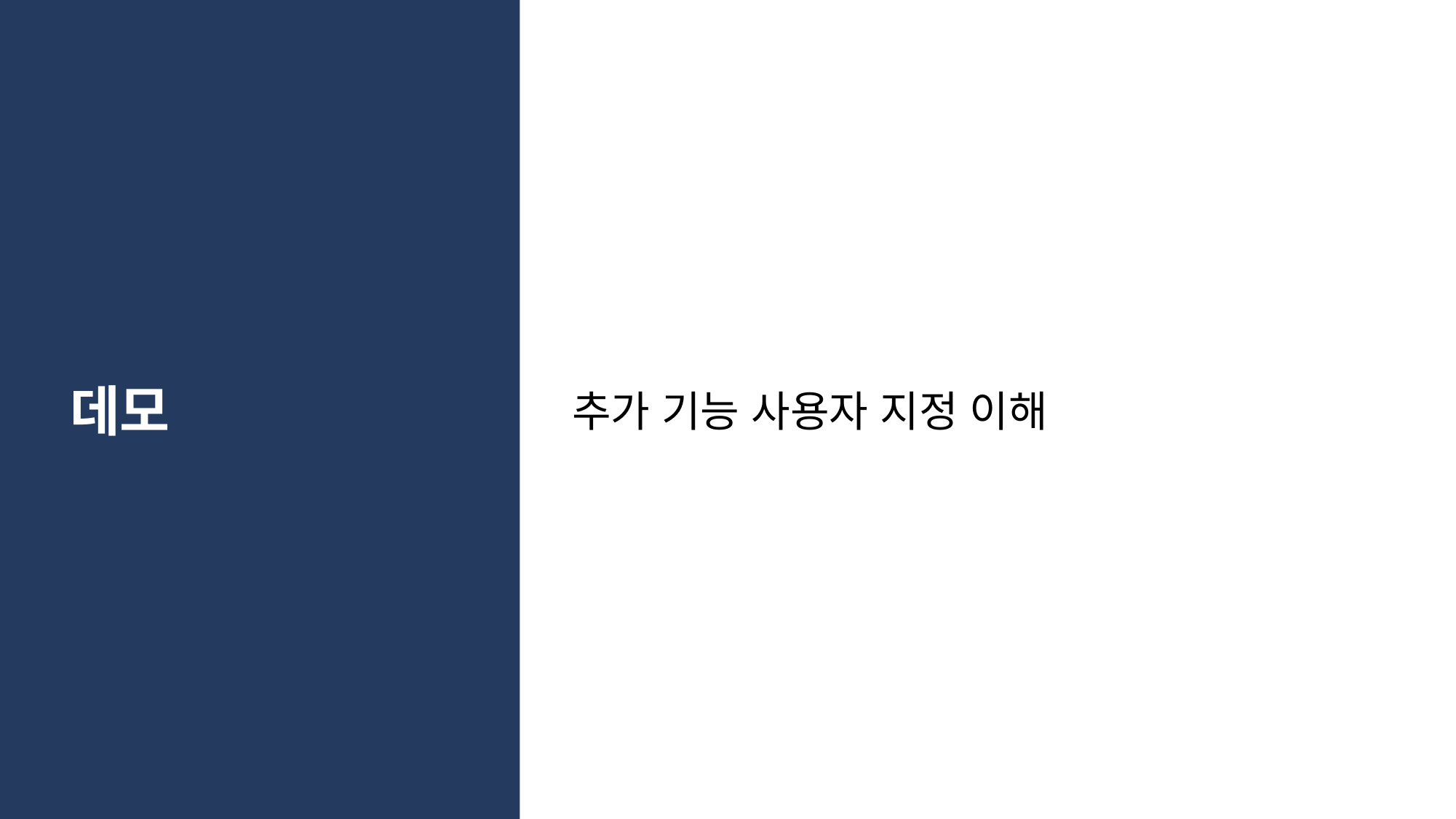

# 데모
추가 기능 사용자 지정 이해